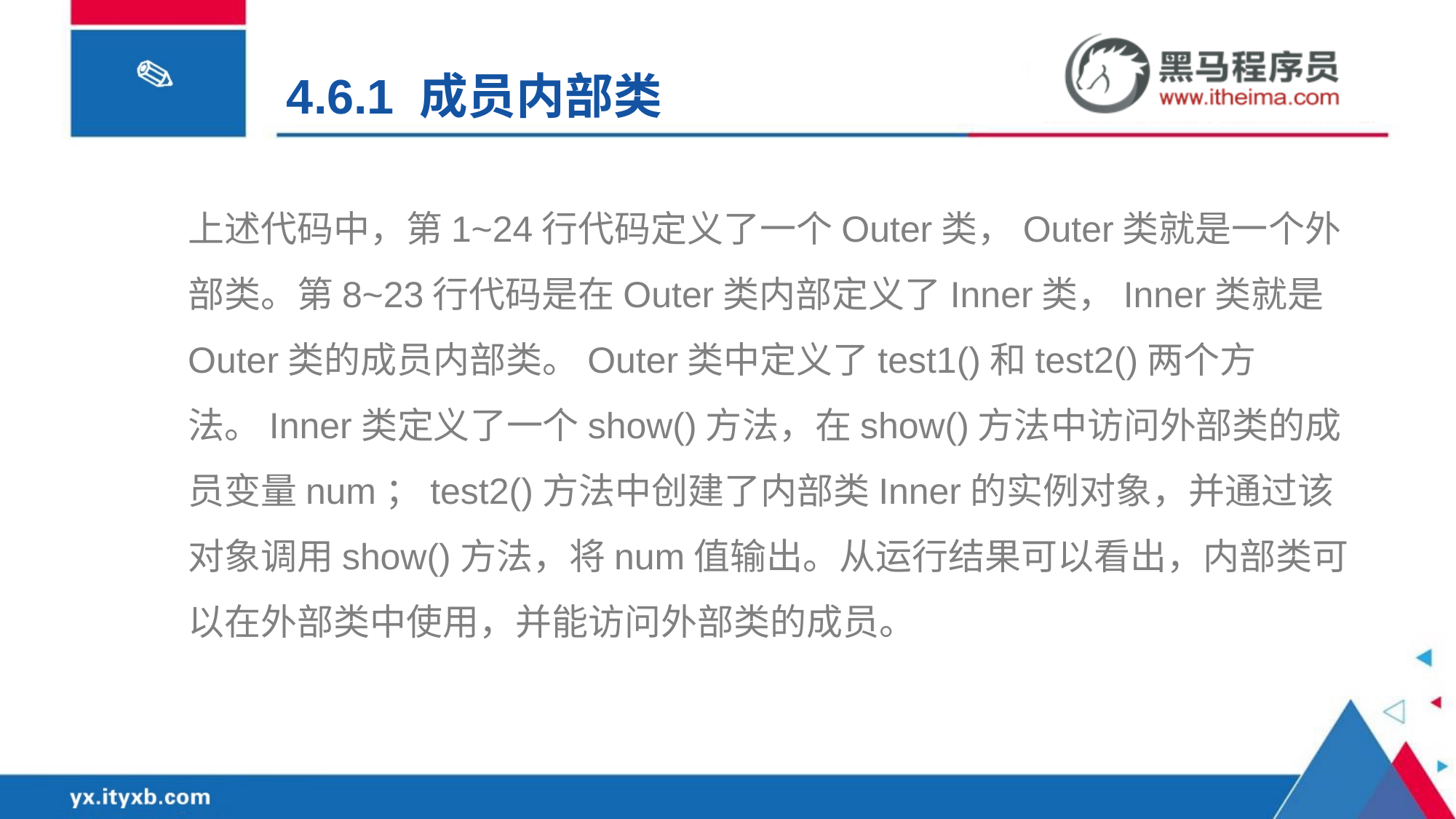

4.6.1 成员内部类
上述代码中，第1~24行代码定义了一个Outer类，Outer类就是一个外部类。第8~23行代码是在Outer类内部定义了Inner类，Inner类就是Outer类的成员内部类。Outer类中定义了test1()和test2()两个方法。Inner类定义了一个show()方法，在show()方法中访问外部类的成员变量num；test2()方法中创建了内部类Inner的实例对象，并通过该对象调用show()方法，将num值输出。从运行结果可以看出，内部类可以在外部类中使用，并能访问外部类的成员。